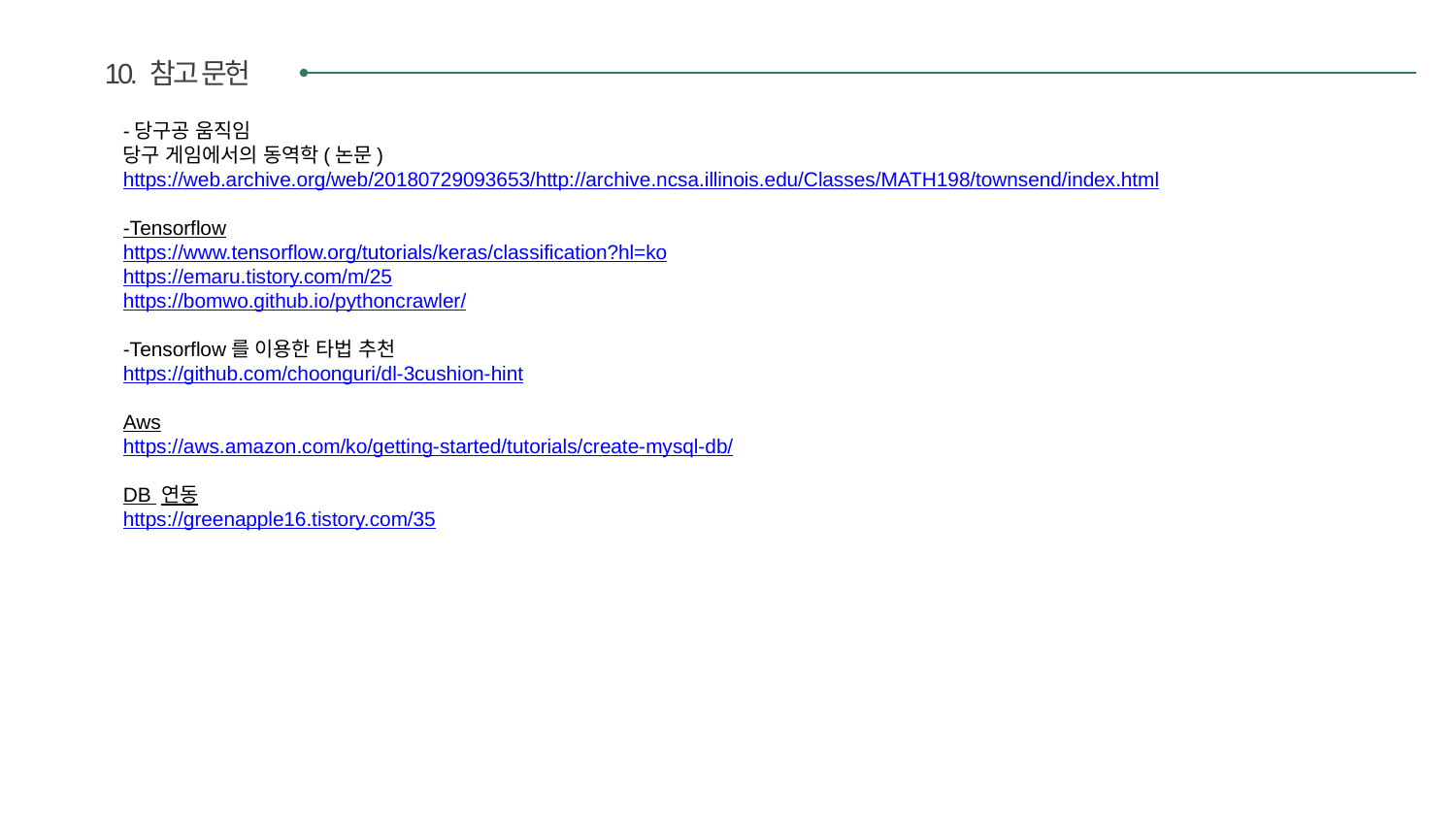

10. 참고 문헌
-당구공 움직임
당구 게임에서의 동역학(논문)
https://web.archive.org/web/20180729093653/http://archive.ncsa.illinois.edu/Classes/MATH198/townsend/index.html

-Tensorflow
https://www.tensorflow.org/tutorials/keras/classification?hl=ko
https://emaru.tistory.com/m/25
https://bomwo.github.io/pythoncrawler/

-Tensorflow를 이용한 타법 추천
https://github.com/choonguri/dl-3cushion-hint

Aws
https://aws.amazon.com/ko/getting-started/tutorials/create-mysql-db/

DB 연동
https://greenapple16.tistory.com/35